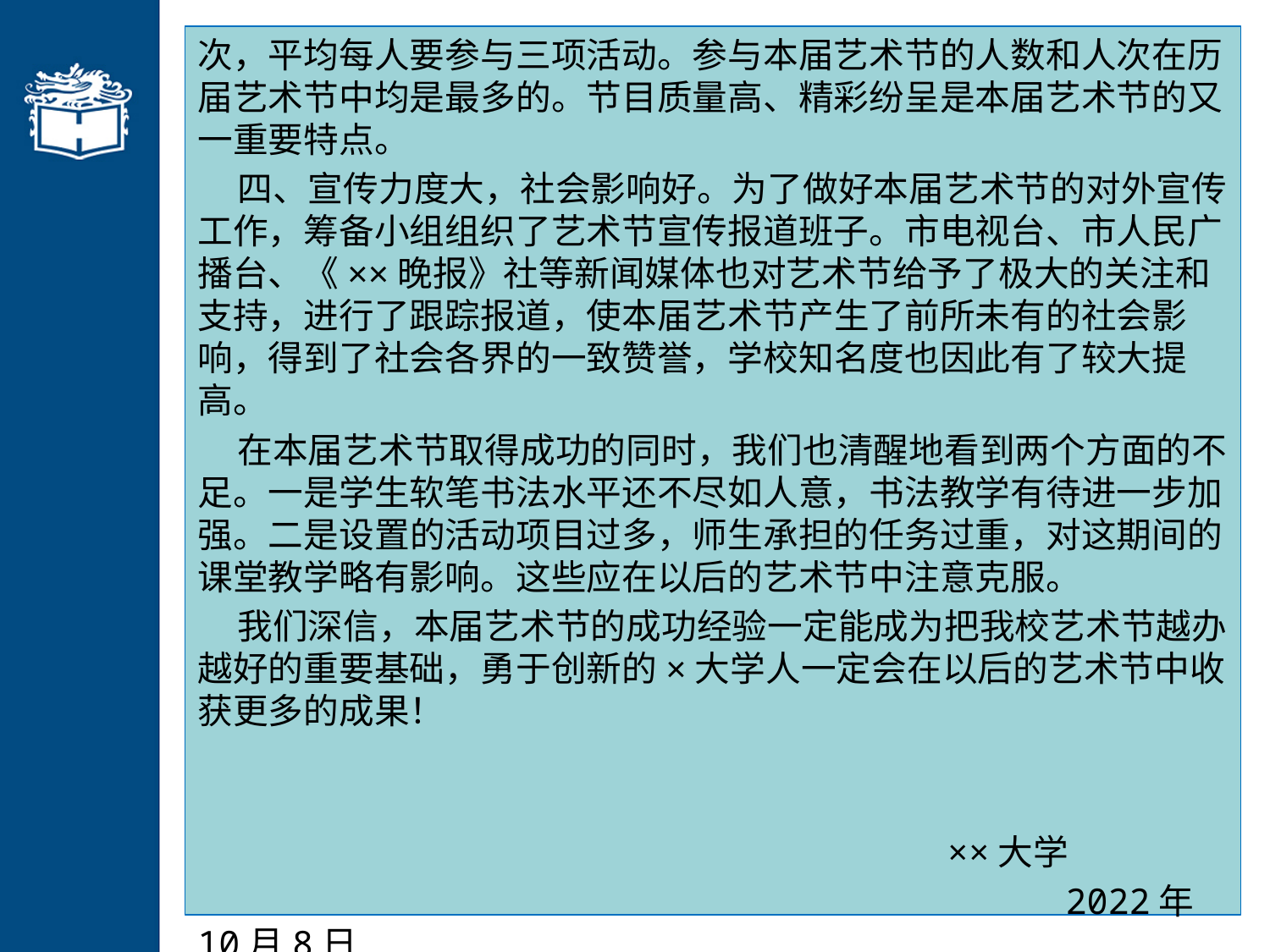

次，平均每人要参与三项活动。参与本届艺术节的人数和人次在历届艺术节中均是最多的。节目质量高、精彩纷呈是本届艺术节的又一重要特点。
    四、宣传力度大，社会影响好。为了做好本届艺术节的对外宣传工作，筹备小组组织了艺术节宣传报道班子。市电视台、市人民广播台、《××晚报》社等新闻媒体也对艺术节给予了极大的关注和支持，进行了跟踪报道，使本届艺术节产生了前所未有的社会影响，得到了社会各界的一致赞誉，学校知名度也因此有了较大提高。
    在本届艺术节取得成功的同时，我们也清醒地看到两个方面的不足。一是学生软笔书法水平还不尽如人意，书法教学有待进一步加强。二是设置的活动项目过多，师生承担的任务过重，对这期间的课堂教学略有影响。这些应在以后的艺术节中注意克服。
    我们深信，本届艺术节的成功经验一定能成为把我校艺术节越办越好的重要基础，勇于创新的×大学人一定会在以后的艺术节中收获更多的成果！

                                                                             ××大学
                                         2022年10月8日